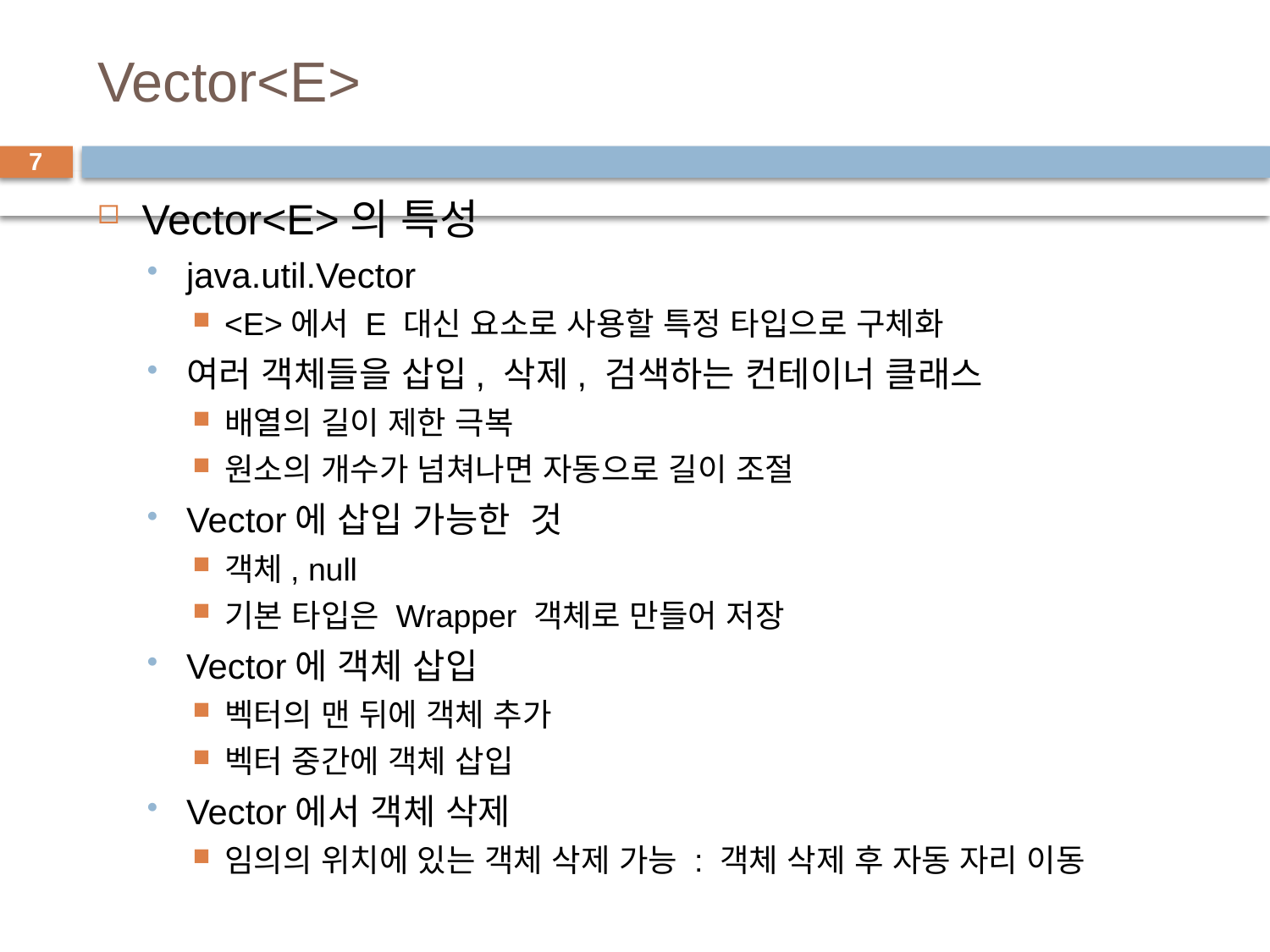

# Vector<E>
7
Vector<E>의 특성
java.util.Vector
<E>에서 E 대신 요소로 사용할 특정 타입으로 구체화
여러 객체들을 삽입, 삭제, 검색하는 컨테이너 클래스
배열의 길이 제한 극복
원소의 개수가 넘쳐나면 자동으로 길이 조절
Vector에 삽입 가능한  것
객체, null
기본 타입은 Wrapper 객체로 만들어 저장
Vector에 객체 삽입
벡터의 맨 뒤에 객체 추가
벡터 중간에 객체 삽입
Vector에서 객체 삭제
임의의 위치에 있는 객체 삭제 가능 : 객체 삭제 후 자동 자리 이동